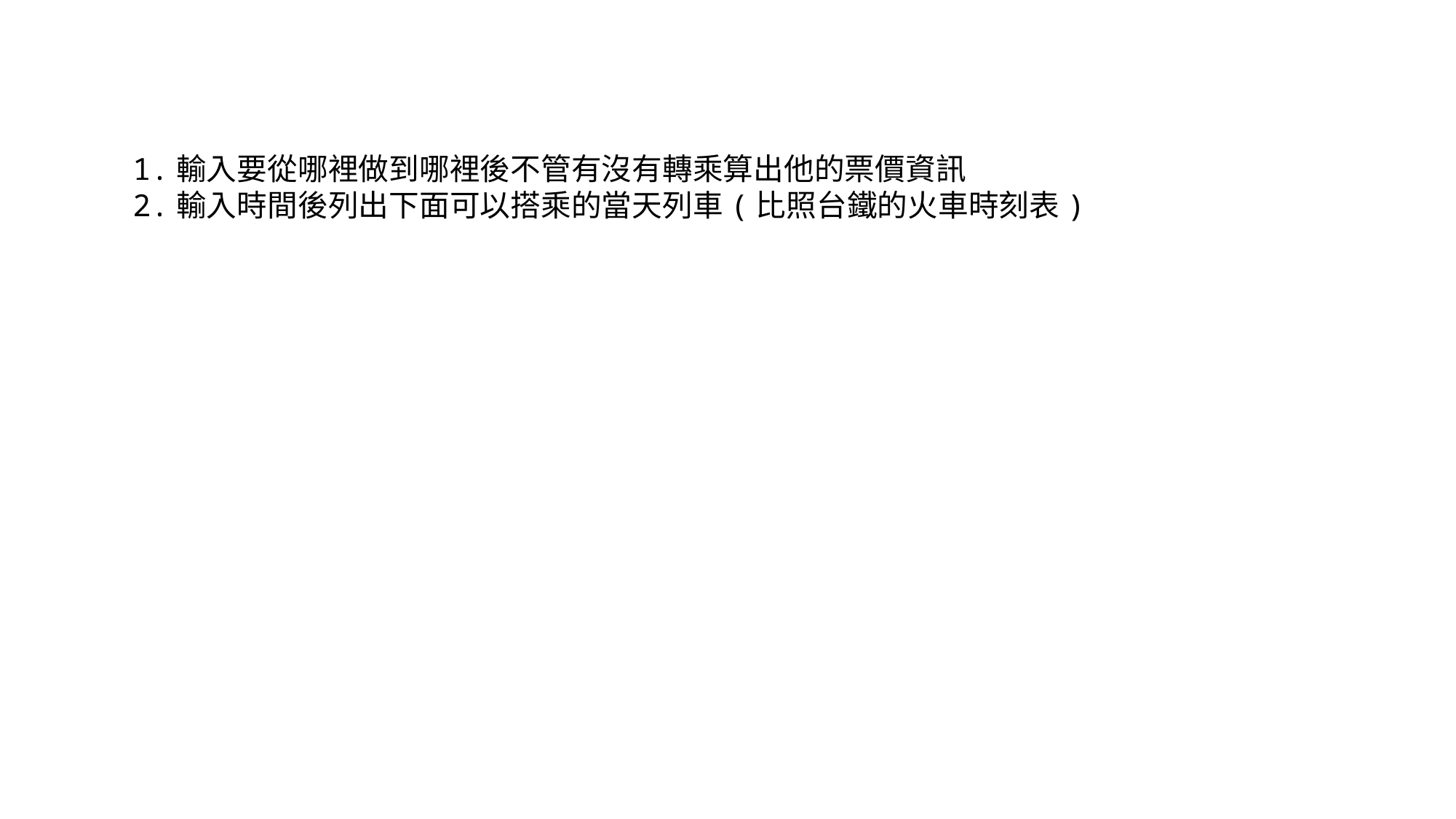

1.輸入要從哪裡做到哪裡後不管有沒有轉乘算出他的票價資訊
2.輸入時間後列出下面可以搭乘的當天列車(比照台鐵的火車時刻表)